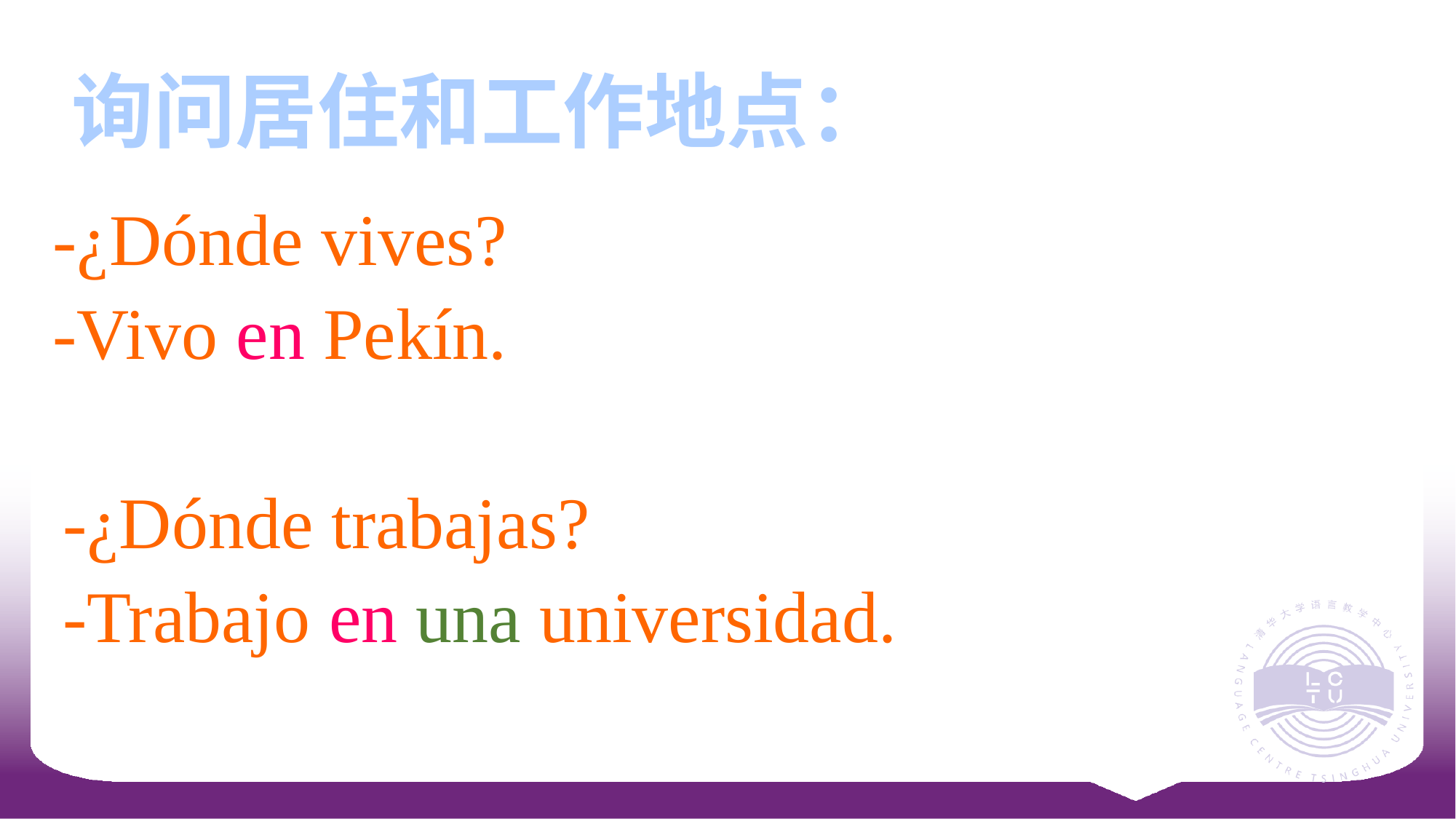

询问居住和工作地点：
-¿Dónde vives?
-Vivo en Pekín.
-¿Dónde trabajas?
-Trabajo en una universidad.